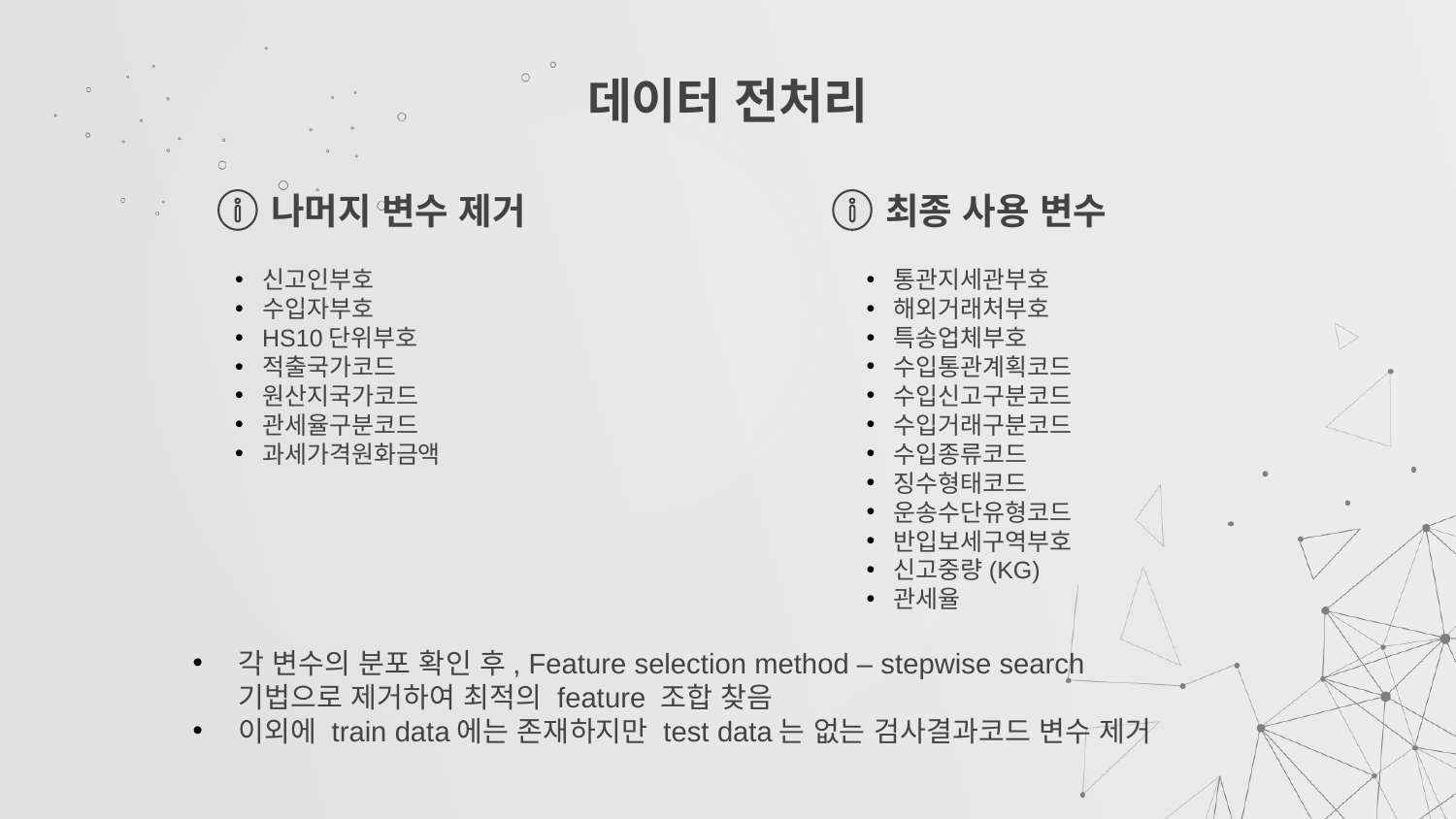

# 데이터 전처리
나머지 변수 제거

최종 사용 변수

신고인부호
수입자부호
HS10단위부호
적출국가코드
원산지국가코드
관세율구분코드
과세가격원화금액
통관지세관부호
해외거래처부호
특송업체부호
수입통관계획코드
수입신고구분코드
수입거래구분코드
수입종류코드
징수형태코드
운송수단유형코드
반입보세구역부호
신고중량(KG)
관세율
각 변수의 분포 확인 후, Feature selection method – stepwise search 기법으로 제거하여 최적의 feature 조합 찾음
이외에 train data에는 존재하지만 test data는 없는 검사결과코드 변수 제거